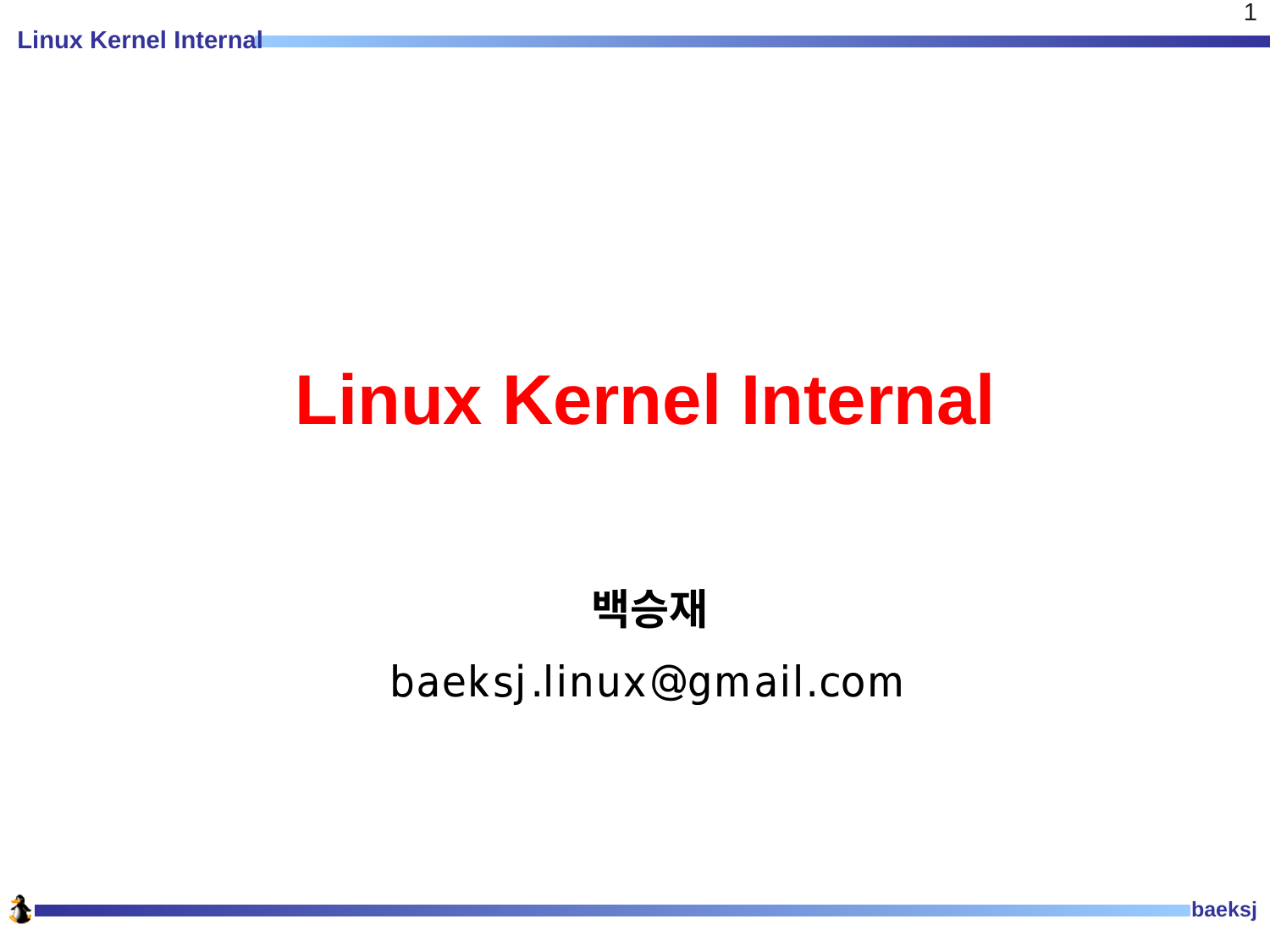

1
# Linux Kernel Internal
백승재
baeksj.linux@gmail.com